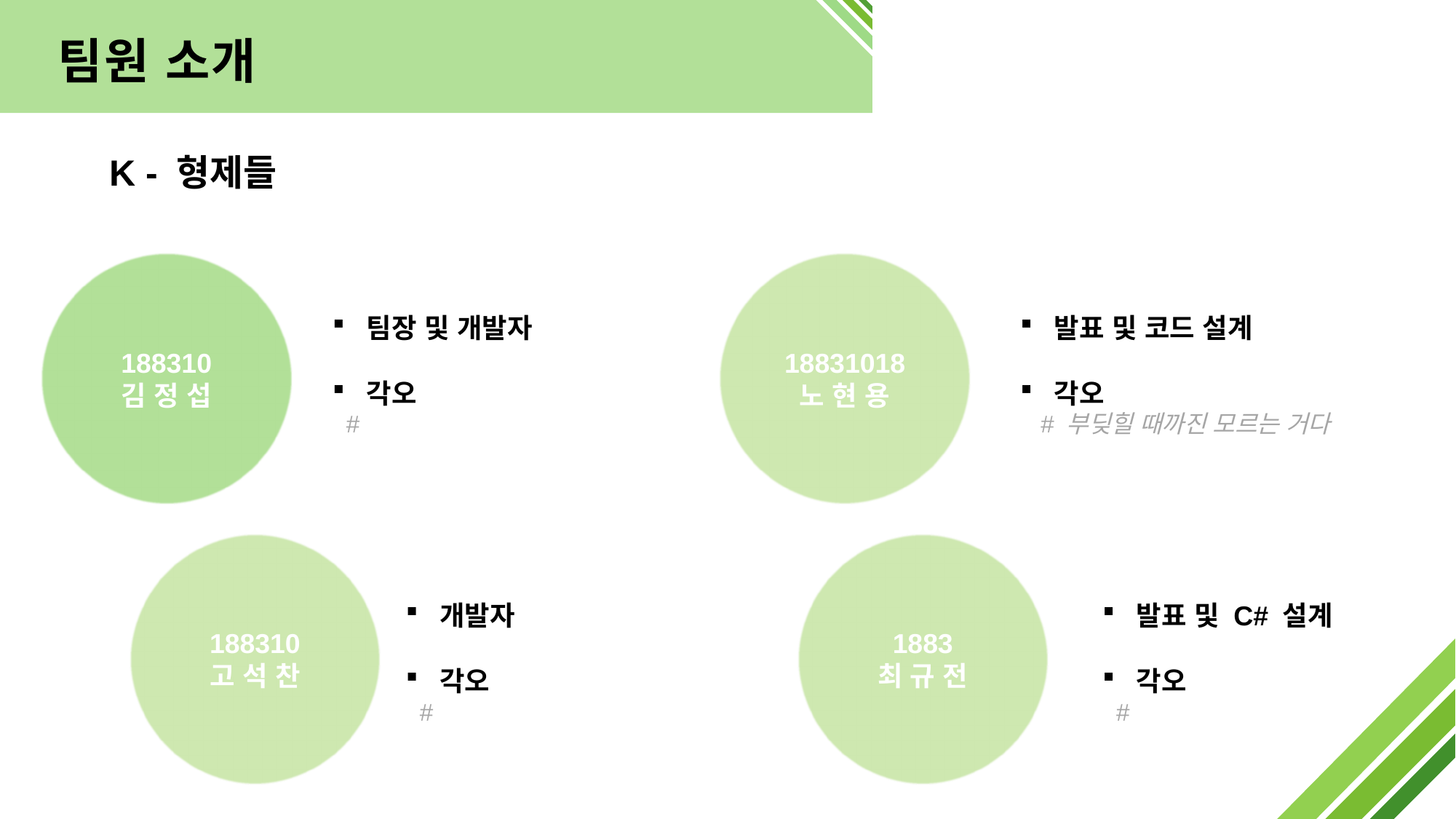

# 팀원 소개
K - 형제들
188310
김 정 섭
18831018
노 현 용
팀장 및 개발자

각오
  #
발표 및 코드 설계

각오
   # 부딪힐 때까진 모르는 거다
188310
고 석 찬
1883
최 규 전
개발자

각오
  #
발표 및 C# 설계

각오
  #